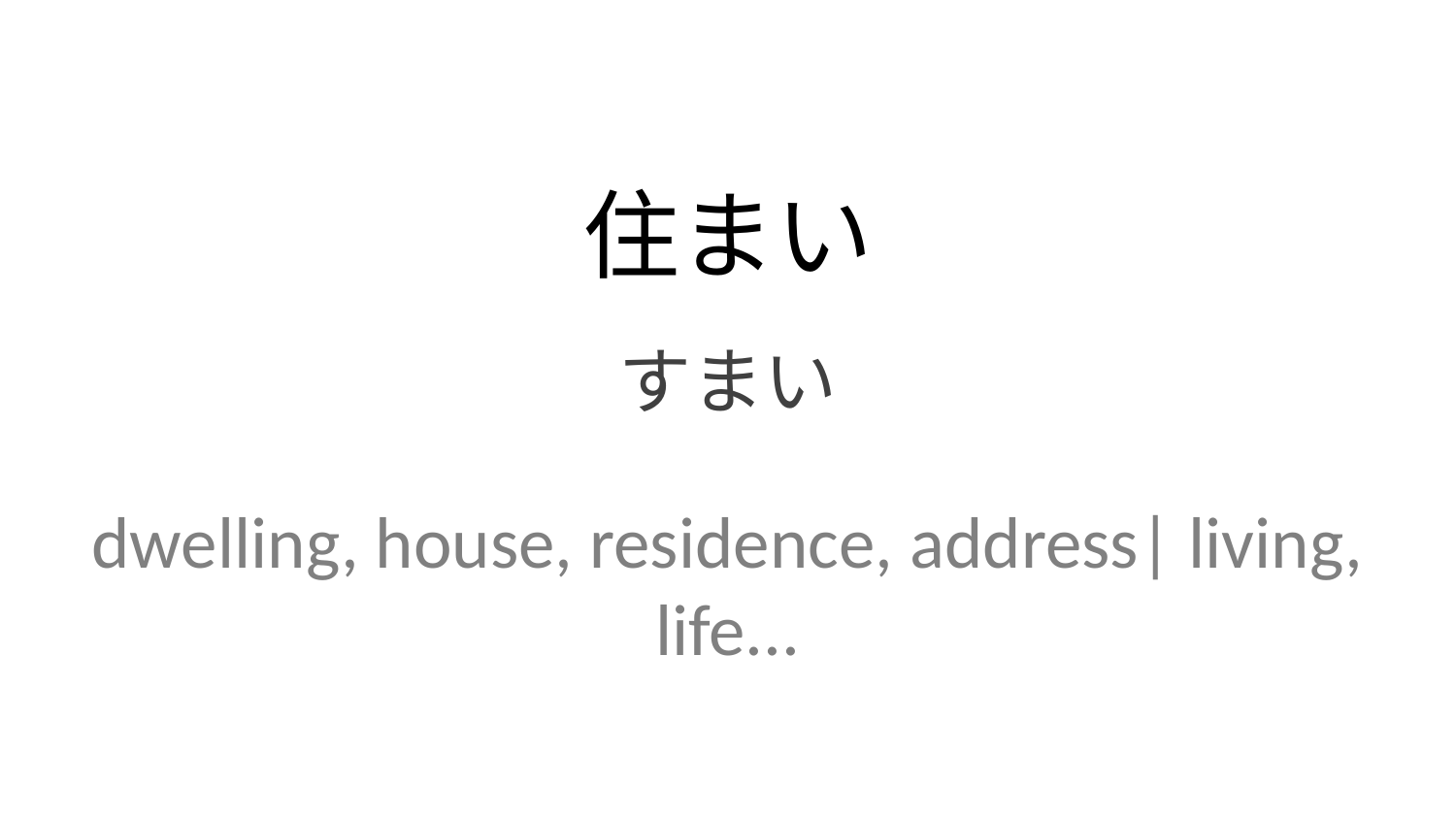

住まい

すまい
dwelling, house, residence, address| living, life...